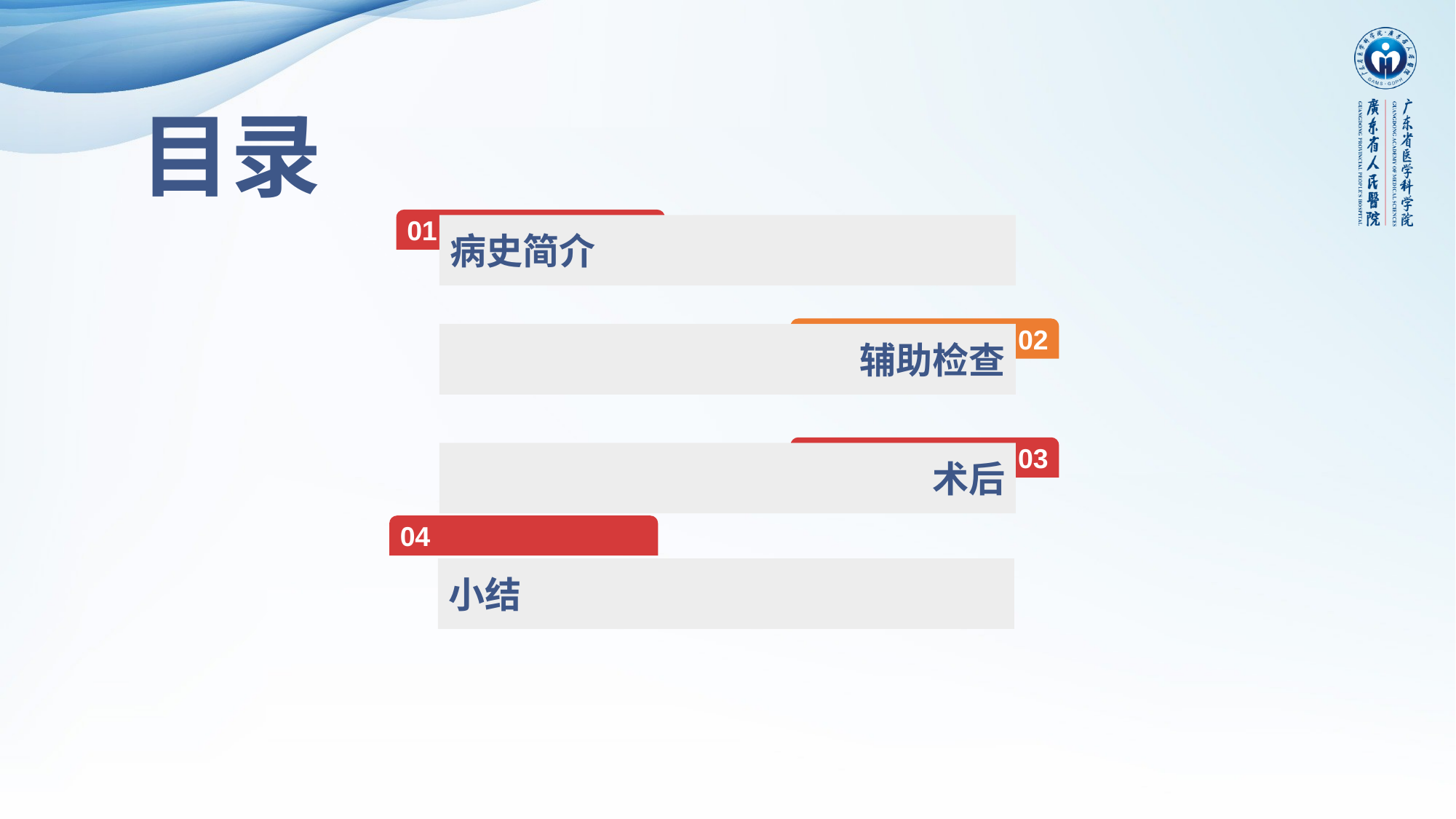

目录
01
病史简介
02
辅助检查
03
术后
04
小结